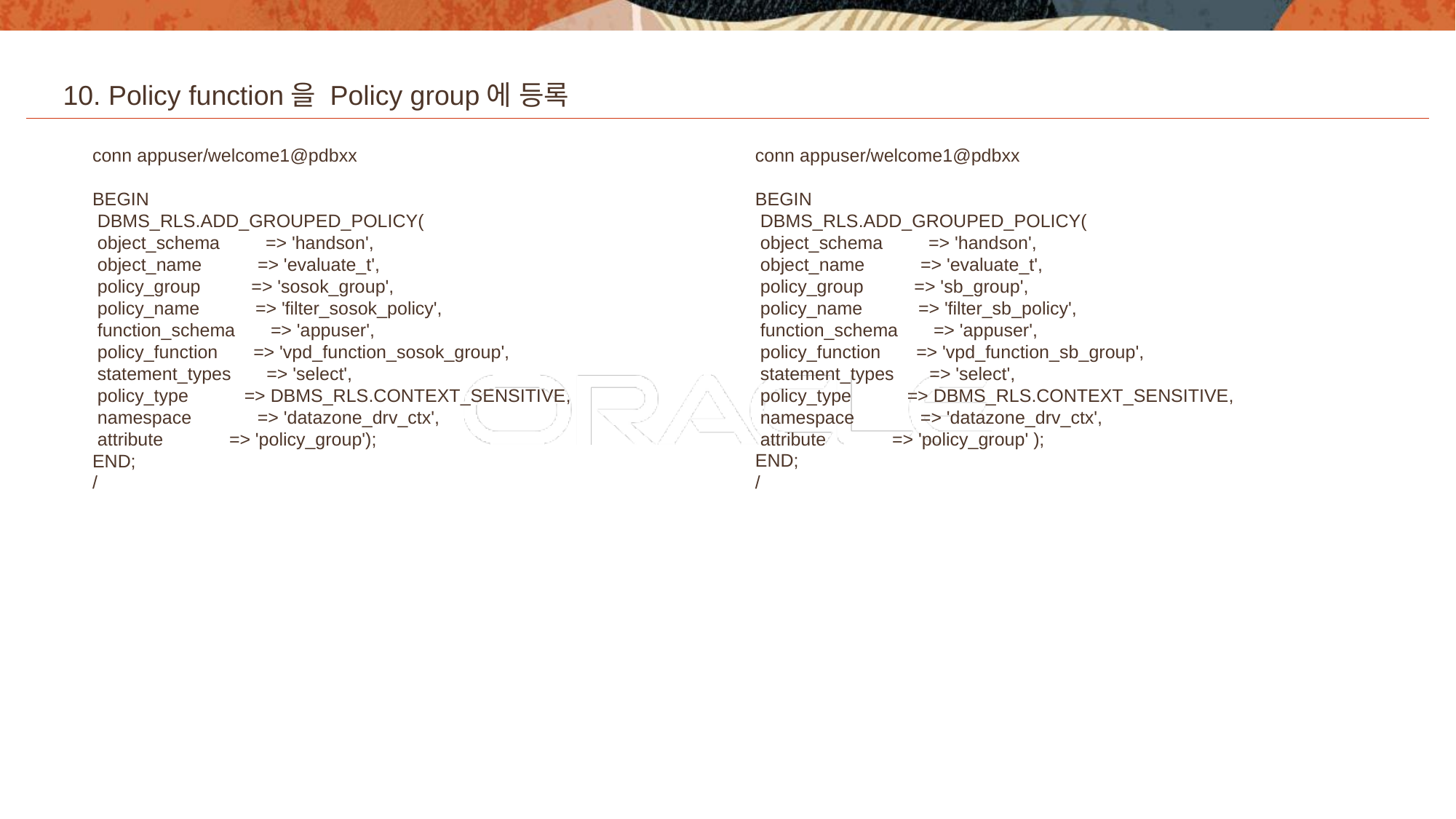

10. Policy function을 Policy group에 등록
conn appuser/welcome1@pdbxx

BEGIN
 DBMS_RLS.ADD_GROUPED_POLICY(
 object_schema         => 'handson',
 object_name           => 'evaluate_t',
 policy_group          => 'sb_group',
 policy_name           => 'filter_sb_policy',
 function_schema       => 'appuser',
 policy_function       => 'vpd_function_sb_group',
 statement_types       => 'select',
 policy_type           => DBMS_RLS.CONTEXT_SENSITIVE,
 namespace             => 'datazone_drv_ctx',
 attribute             => 'policy_group' );
END;
/
conn appuser/welcome1@pdbxx

BEGIN
 DBMS_RLS.ADD_GROUPED_POLICY(
 object_schema         => 'handson',
 object_name           => 'evaluate_t',
 policy_group          => 'sosok_group',
 policy_name           => 'filter_sosok_policy',
 function_schema       => 'appuser',
 policy_function       => 'vpd_function_sosok_group',
 statement_types       => 'select',
 policy_type           => DBMS_RLS.CONTEXT_SENSITIVE,
 namespace             => 'datazone_drv_ctx',
 attribute             => 'policy_group');
END;
/

49
Copyright © 2020, Oracle and/or its affiliates. All rights reserved.